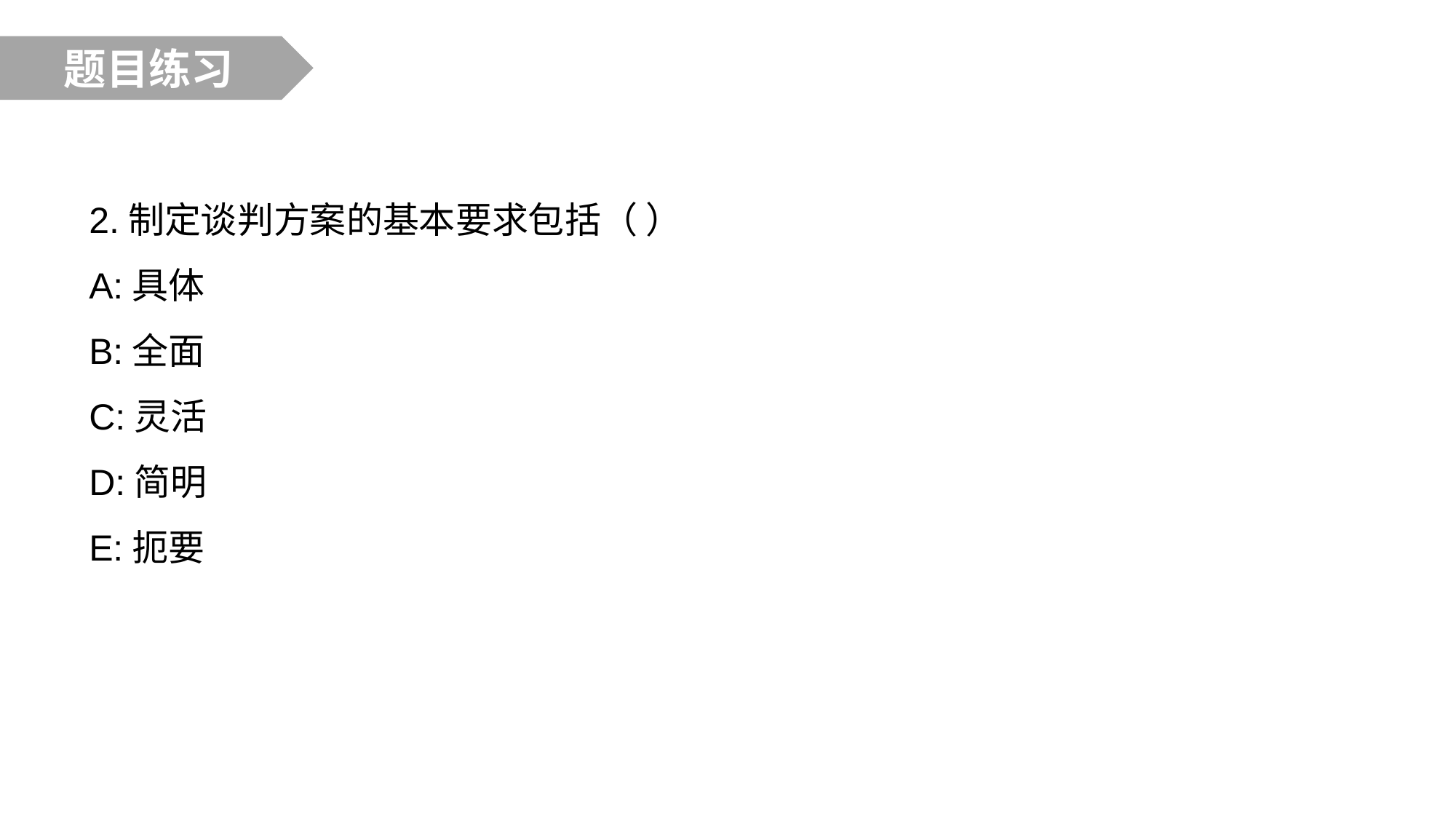

题目练习
2.制定谈判方案的基本要求包括（ ）
A:具体
B:全面
C:灵活
D:简明
E:扼要